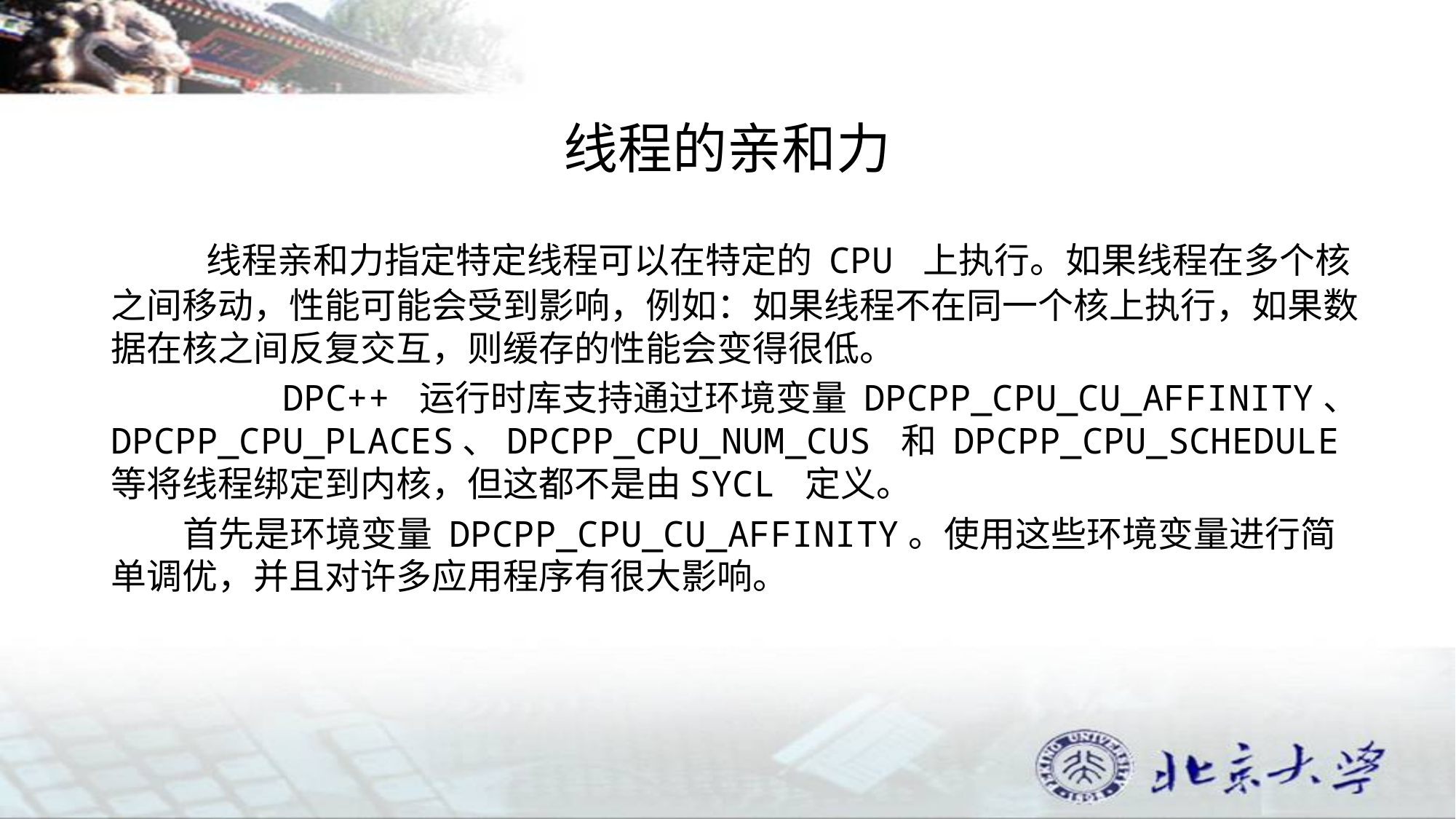

# 线程的亲和力
        线程亲和力指定特定线程可以在特定的 CPU 上执行。如果线程在多个核之间移动，性能可能会受到影响，例如：如果线程不在同一个核上执行，如果数据在核之间反复交互，则缓存的性能会变得很低。
        DPC++ 运行时库支持通过环境变量 DPCPP_CPU_CU_AFFINITY、DPCPP_CPU_PLACES、DPCPP_CPU_NUM_CUS 和 DPCPP_CPU_SCHEDULE 等将线程绑定到内核，但这都不是由SYCL 定义。
        首先是环境变量 DPCPP_CPU_CU_AFFINITY。使用这些环境变量进行简单调优，并且对许多应用程序有很大影响。